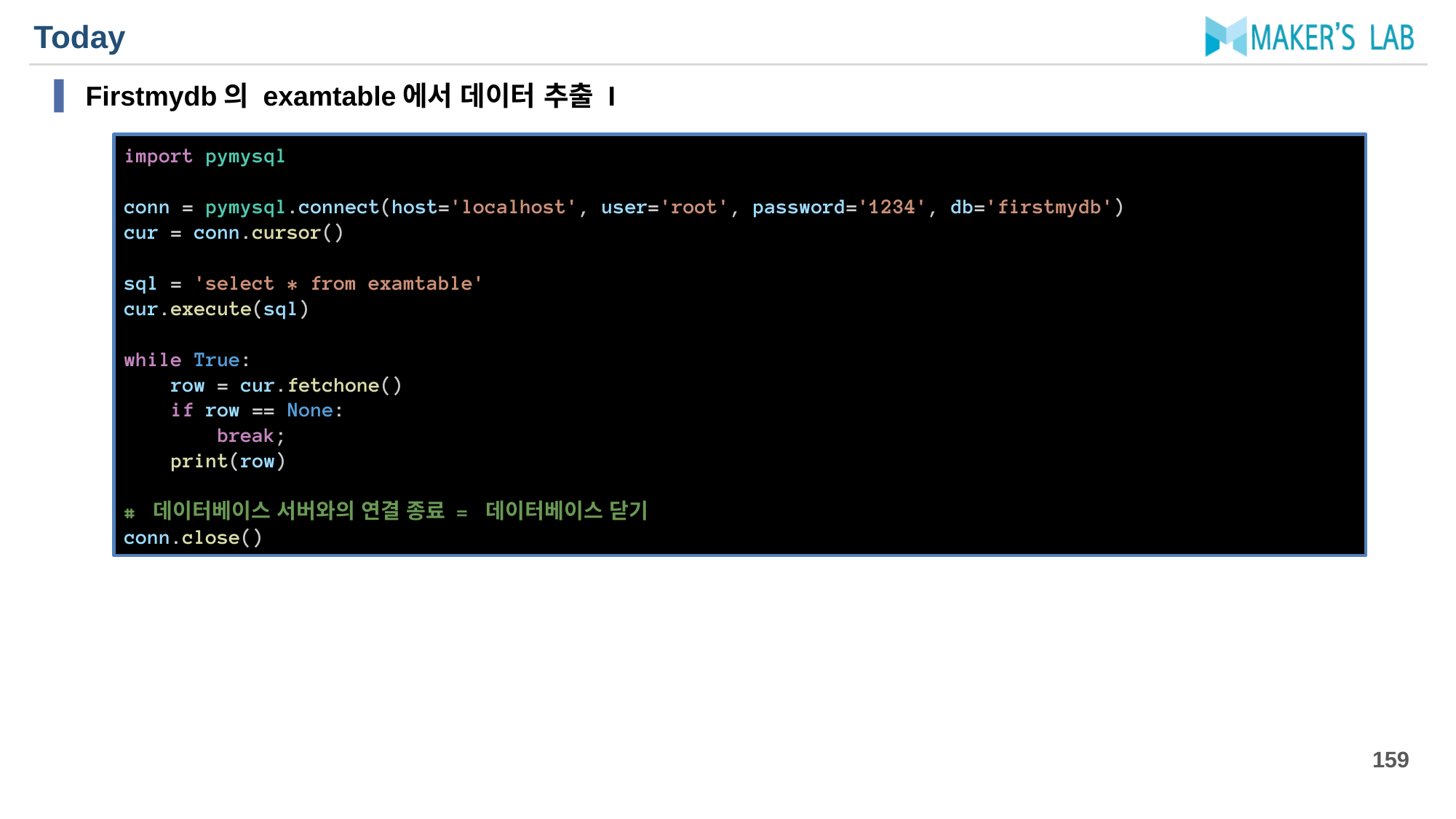

# Today
Firstmydb의 examtable에서 데이터 추출 I
import pymysql
conn = pymysql.connect(host='localhost', user='root', password='1234', db='firstmydb')
cur = conn.cursor()
sql = 'select * from examtable'
cur.execute(sql)
while True:
    row = cur.fetchone()
    if row == None:
        break;
    print(row)
# 데이터베이스 서버와의 연결 종료 = 데이터베이스 닫기
conn.close()
159